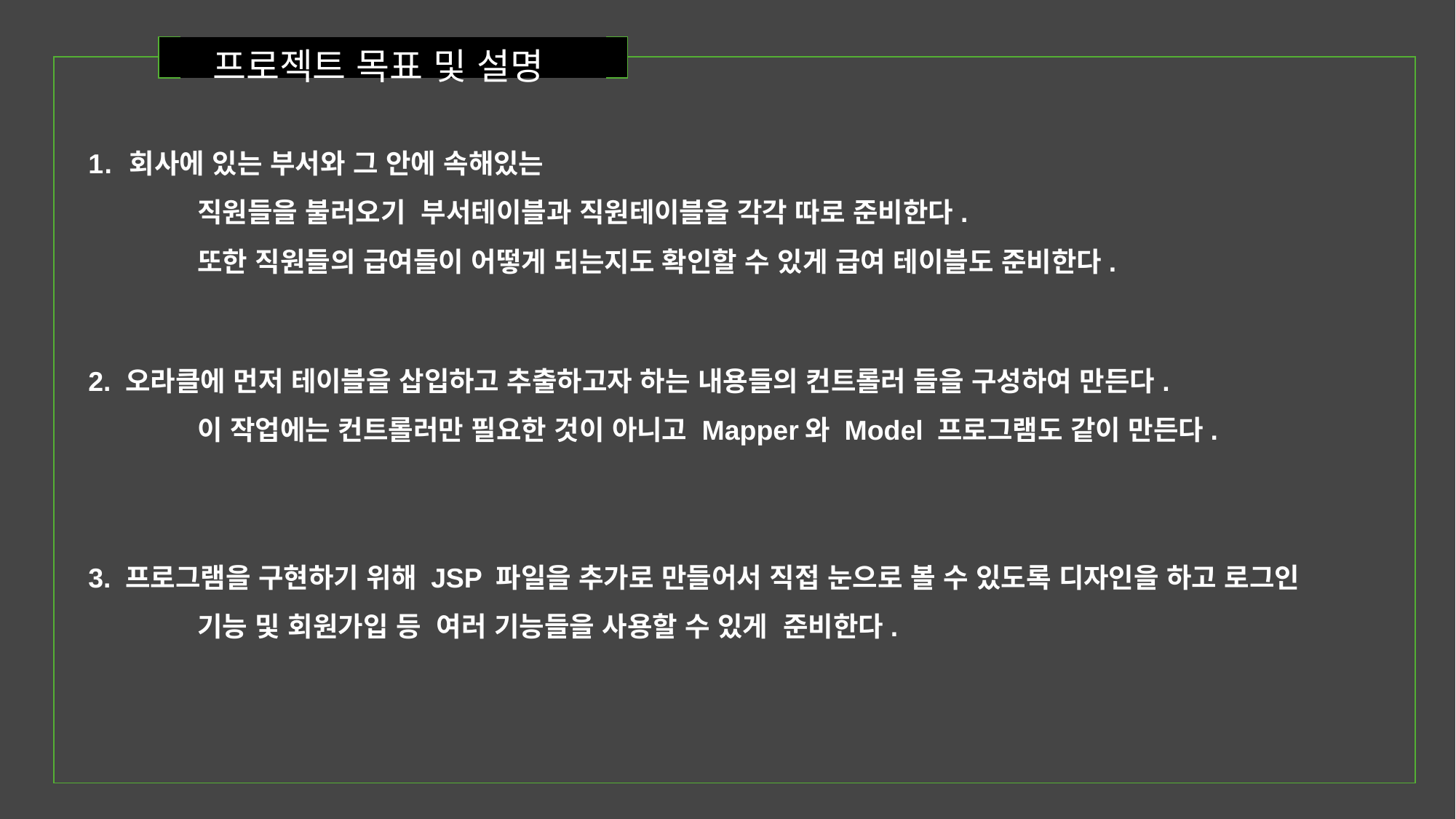

프로젝트 목표 및 설명
|  |  |  |
| --- | --- | --- |

회사에 있는 부서와 그 안에 속해있는
	직원들을 불러오기  부서테이블과 직원테이블을 각각 따로 준비한다.
	또한 직원들의 급여들이 어떻게 되는지도 확인할 수 있게 급여 테이블도 준비한다.

2. 오라클에 먼저 테이블을 삽입하고 추출하고자 하는 내용들의 컨트롤러 들을 구성하여 만든다.
	이 작업에는 컨트롤러만 필요한 것이 아니고 Mapper와 Model 프로그램도 같이 만든다.

3. 프로그램을 구현하기 위해 JSP 파일을 추가로 만들어서 직접 눈으로 볼 수 있도록 디자인을 하고 로그인 	기능 및 회원가입 등  여러 기능들을 사용할 수 있게  준비한다.